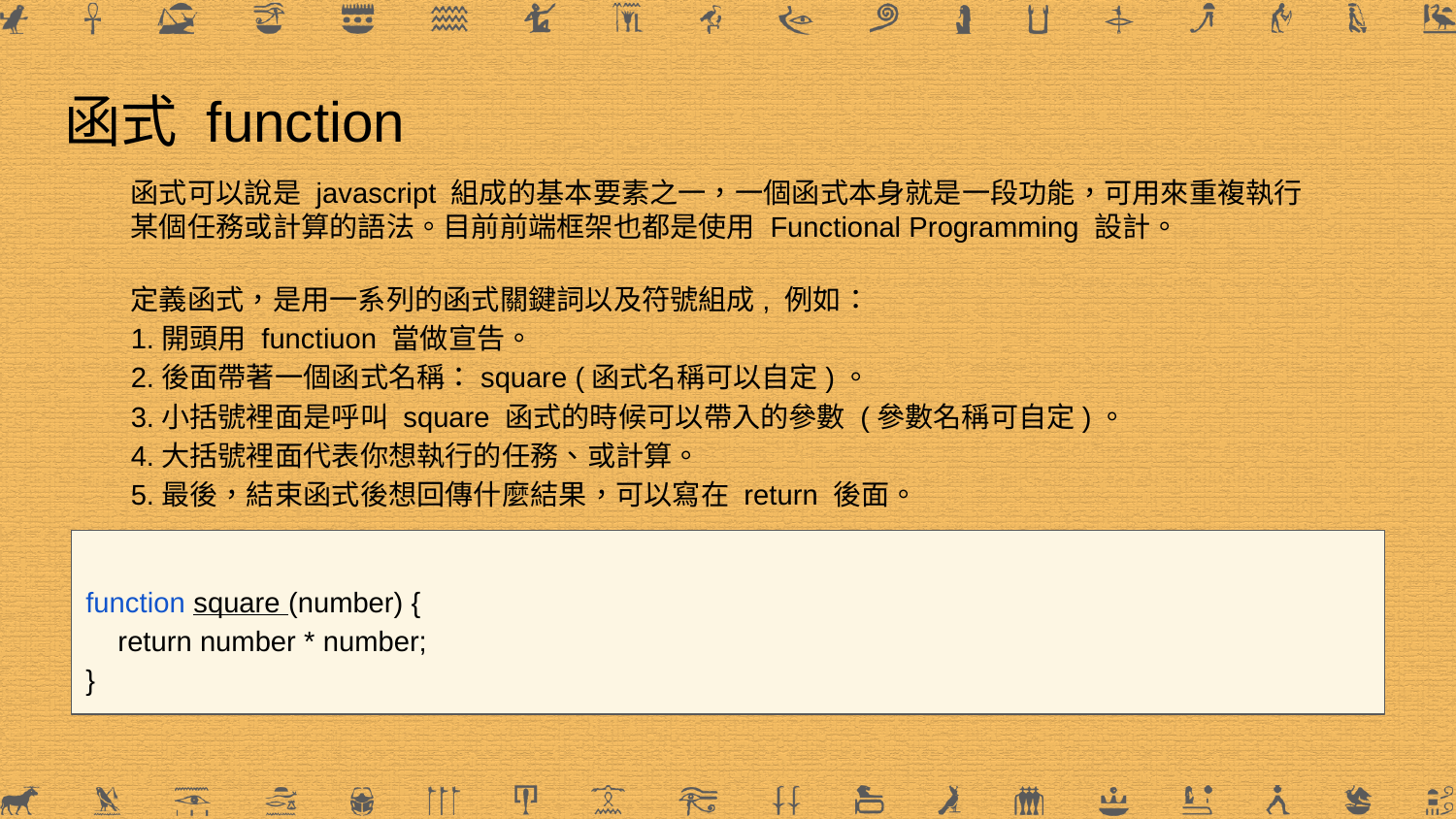

# 函式 function
函式可以說是 javascript 組成的基本要素之一，一個函式本身就是一段功能，可用來重複執行某個任務或計算的語法。目前前端框架也都是使用 Functional Programming 設計。

定義函式，是用一系列的函式關鍵詞以及符號組成, 例如：
1.開頭用 functiuon 當做宣告。
2.後面帶著一個函式名稱：square (函式名稱可以自定)。
3.小括號裡面是呼叫 square 函式的時候可以帶入的參數 (參數名稱可自定)。
4.大括號裡面代表你想執行的任務、或計算。
5.最後，結束函式後想回傳什麼結果，可以寫在 return 後面。

function square (number) {
    return number * number;
}